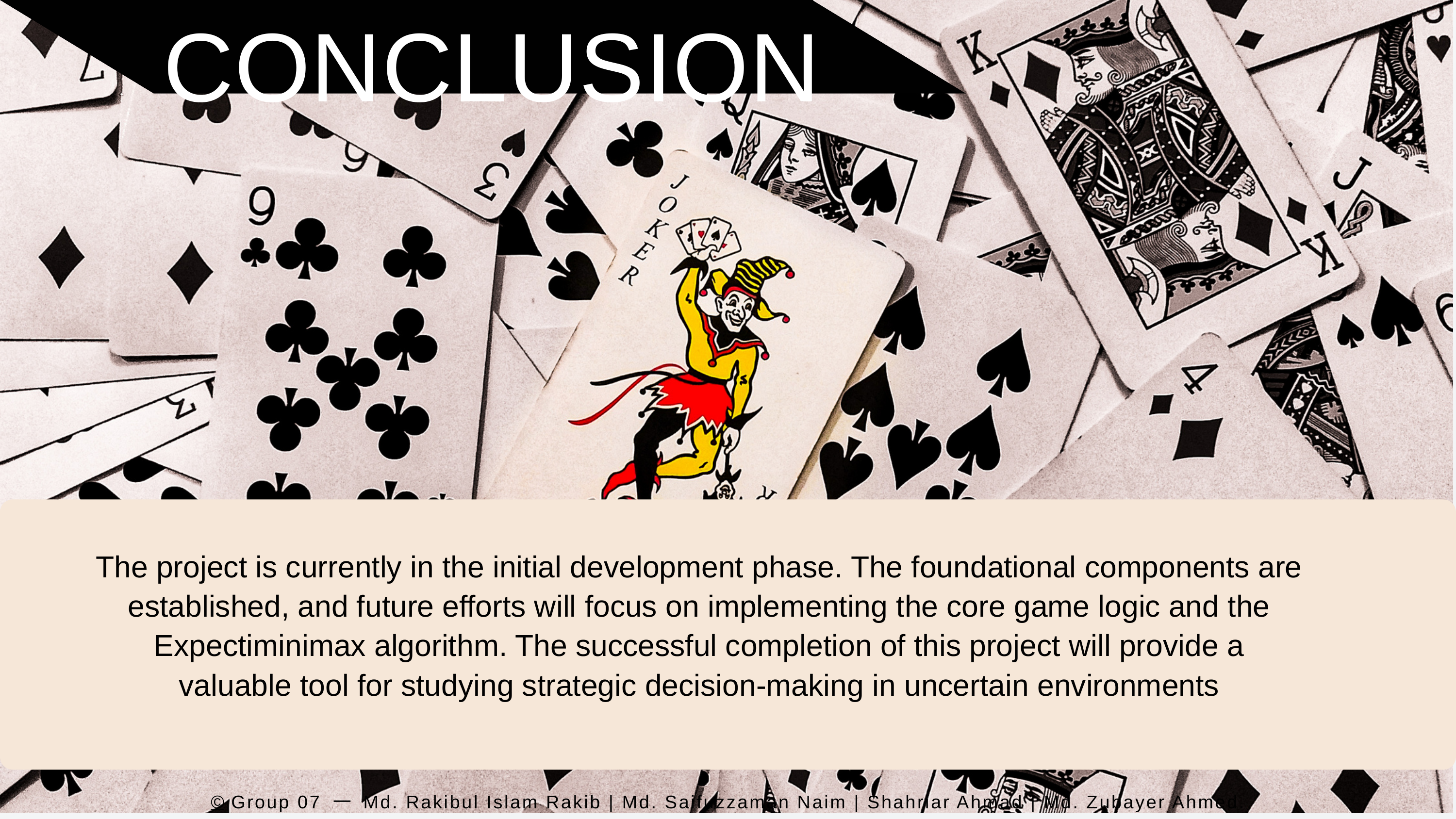

CONCLUSION

The project is currently in the initial development phase. The foundational components are established, and future efforts will focus on implementing the core game logic and the Expectiminimax algorithm. The successful completion of this project will provide a valuable tool for studying strategic decision-making in uncertain environments
©️ Group 07 一 Md. Rakibul Islam Rakib | Md. Saifuzzaman Naim | Shahriar Ahmad | Md. Zubayer Ahmed.